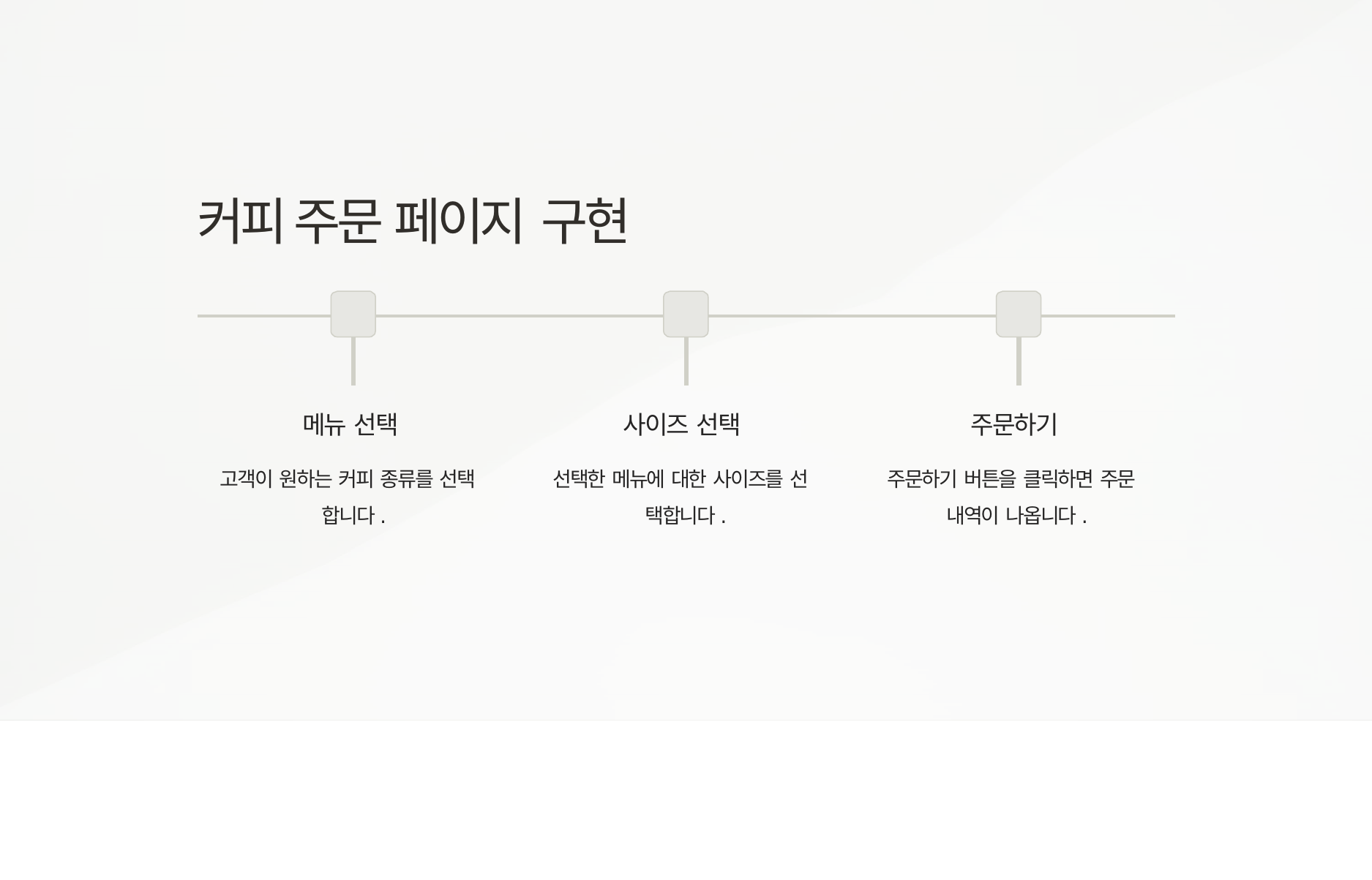

# 커피 주문 페이지 구현

메뉴 선택
사이즈 선택
주문하기
고객이 원하는 커피 종류를 선택  합니다.
선택한 메뉴에 대한 사이즈를 선  택합니다.
주문하기 버튼을 클릭하면 주문  내역이 나옵니다.